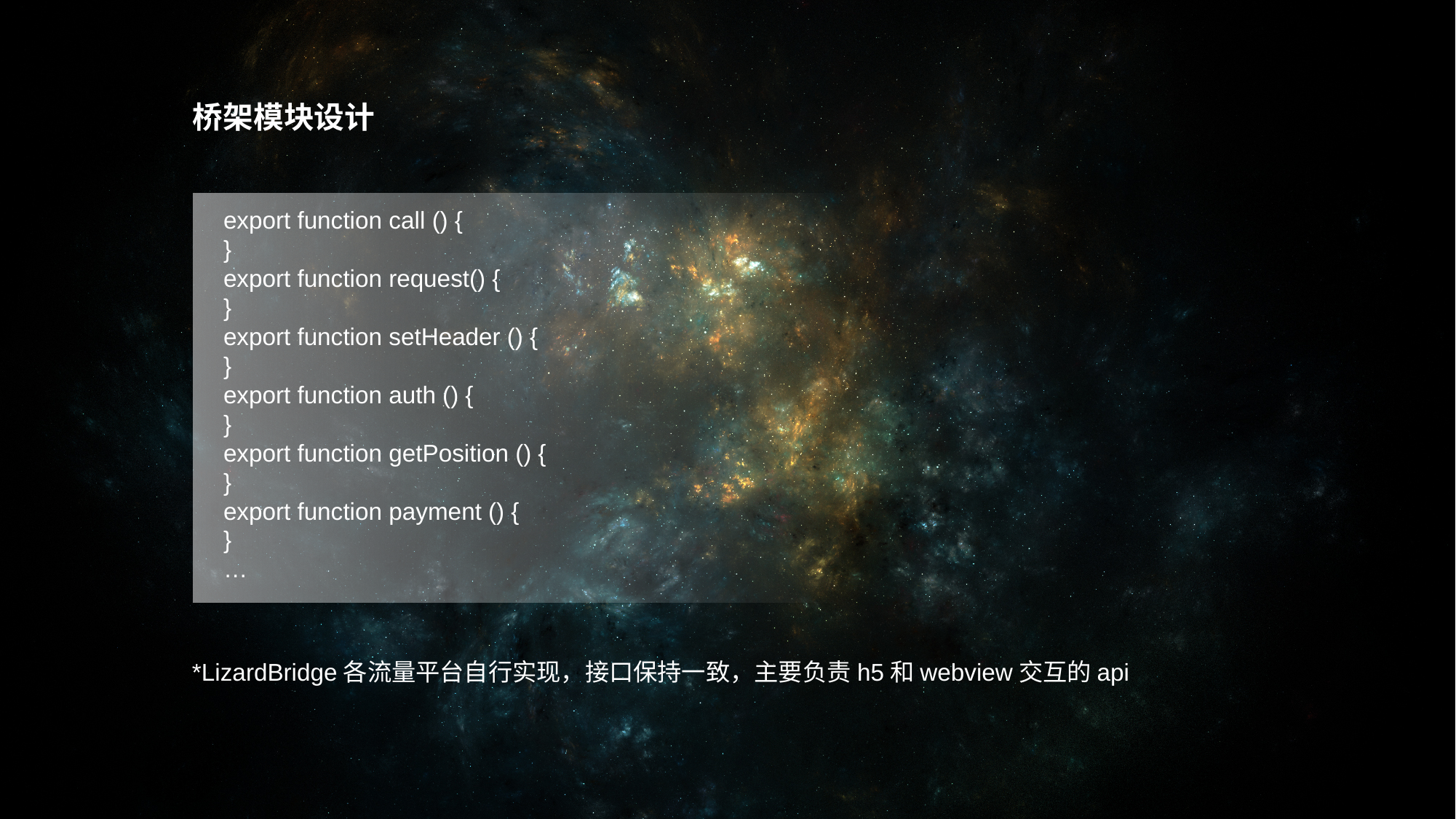

桥架模块设计

export function call () {
}
export function request() {
}
export function setHeader () {
}
export function auth () {
}
export function getPosition () {
}
export function payment () {
}
…
*LizardBridge各流量平台自行实现，接口保持一致，主要负责h5和webview交互的api